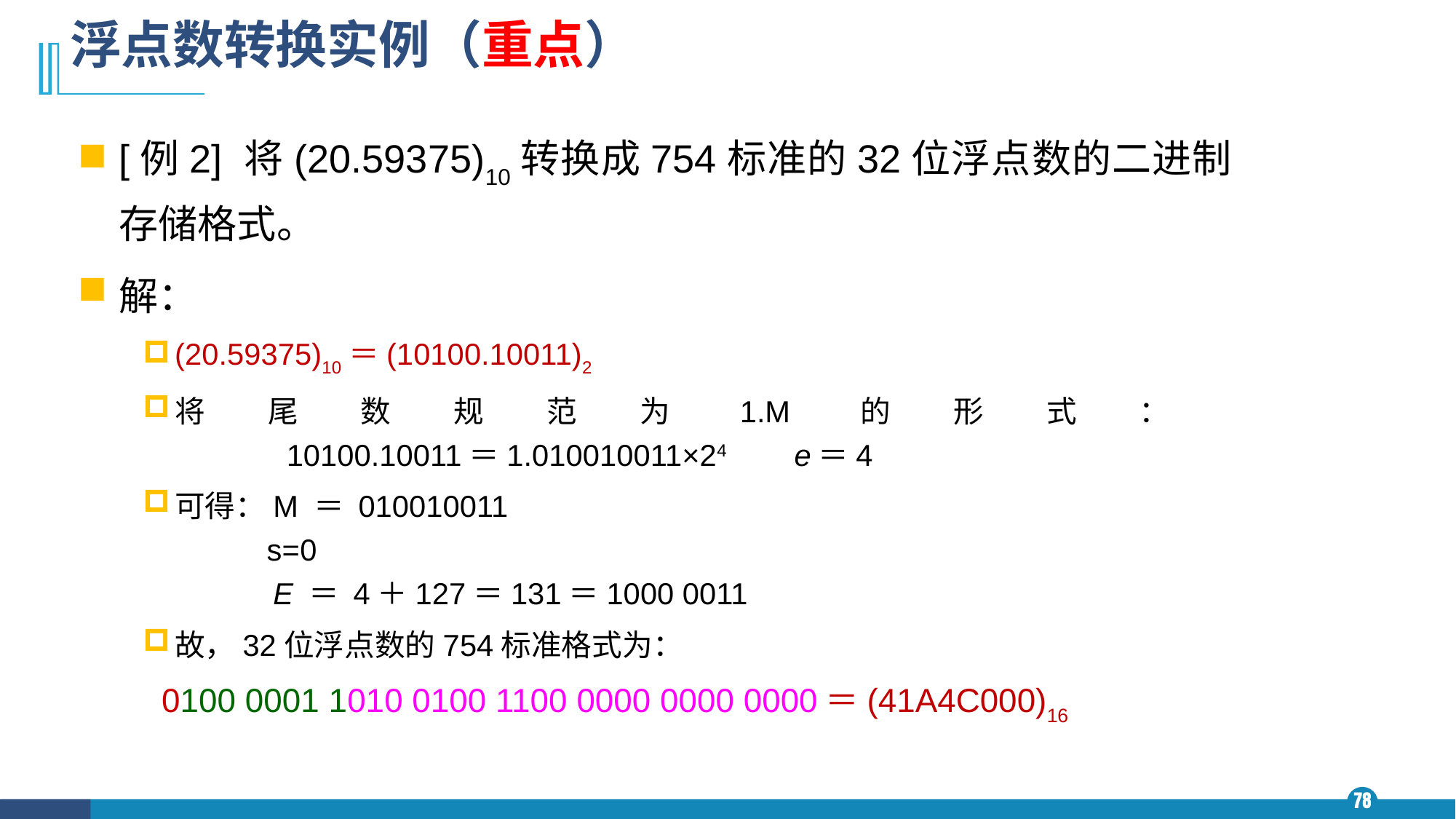

78
# 浮点数转换实例（重点）

[例2] 将(20.59375)10转换成754标准的32位浮点数的二进制存储格式。
解：
(20.59375)10＝(10100.10011)2
将尾数规范为1.M的形式：
　  　　10100.10011＝1.010010011×24　　　e＝4
可得：M ＝ 010010011
           s=0
　　　E ＝ 4＋127＝131＝1000 0011
故，32位浮点数的754标准格式为：
  0100 0001 1010 0100 1100 0000 0000 0000＝(41A4C000)16